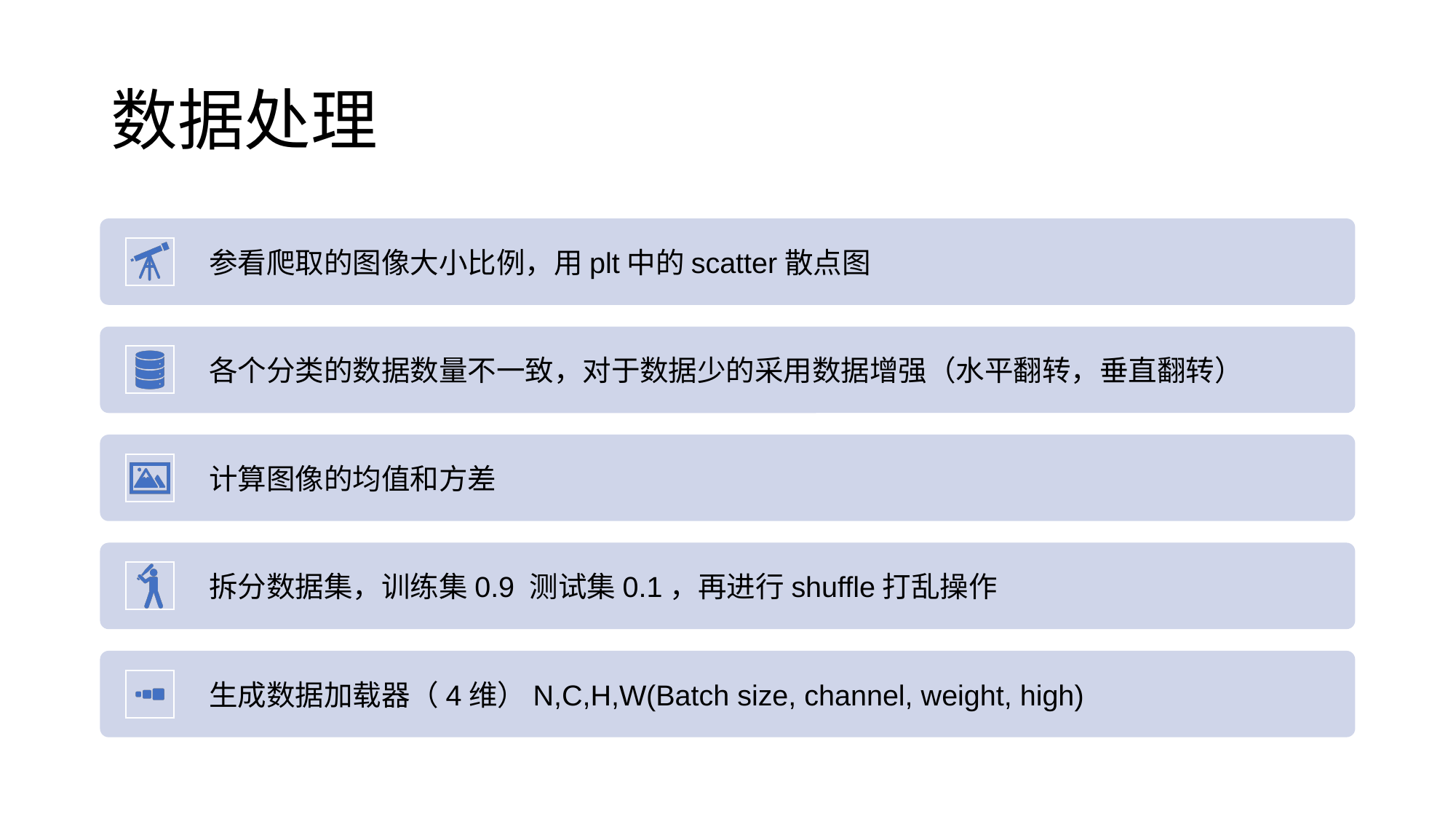

# 数据处理
参看爬取的图像大小比例，用plt中的scatter散点图
各个分类的数据数量不一致，对于数据少的采用数据增强（水平翻转，垂直翻转）
计算图像的均值和方差
拆分数据集，训练集0.9 测试集0.1，再进行shuffle打乱操作
生成数据加载器（4维）N,C,H,W(Batch size, channel, weight, high)